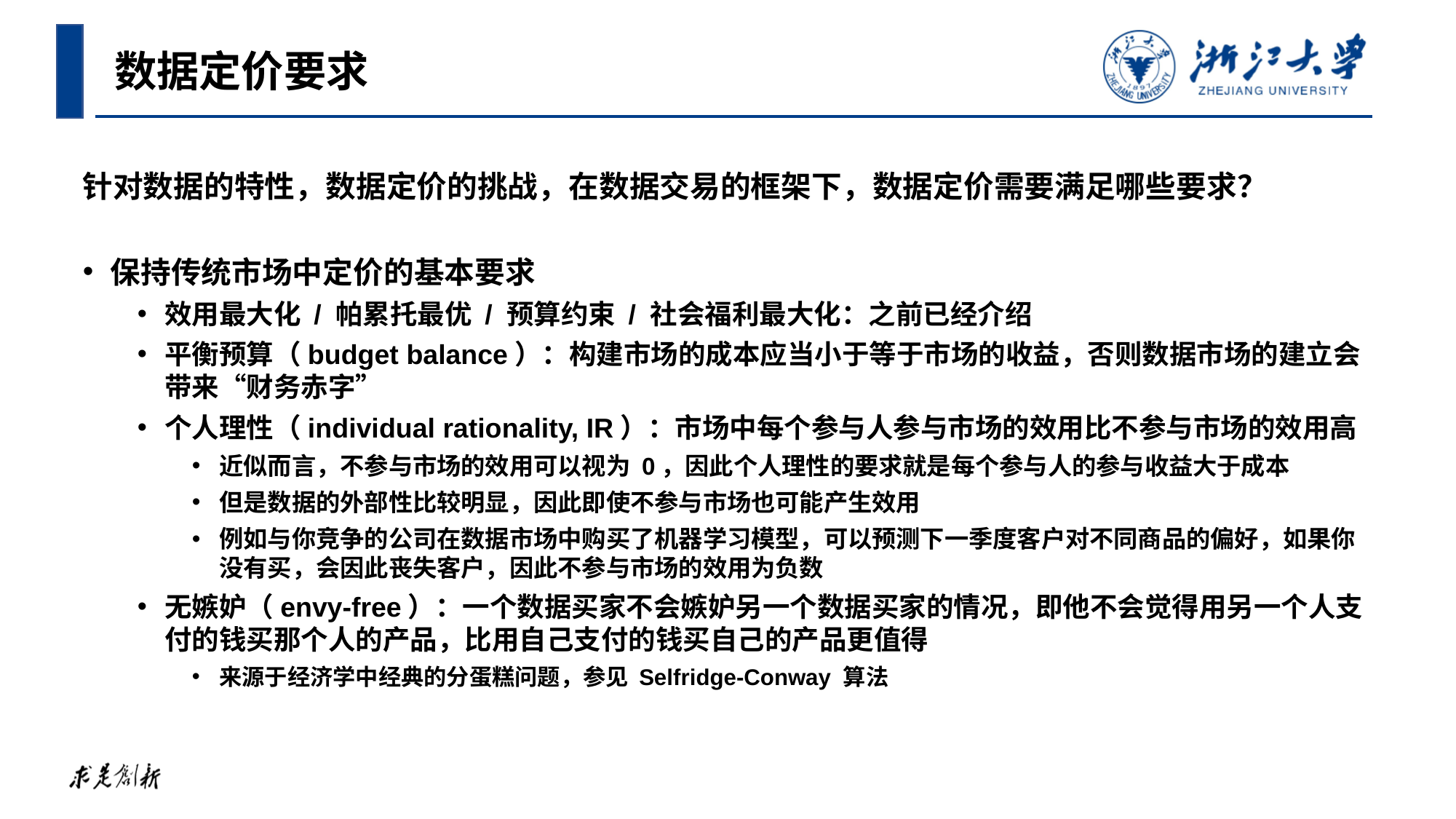

数据定价要求
针对数据的特性，数据定价的挑战，在数据交易的框架下，数据定价需要满足哪些要求？
保持传统市场中定价的基本要求
效用最大化 / 帕累托最优 / 预算约束 / 社会福利最大化：之前已经介绍
平衡预算（budget balance）：构建市场的成本应当小于等于市场的收益，否则数据市场的建立会带来“财务赤字”
个人理性（individual rationality, IR）：市场中每个参与人参与市场的效用比不参与市场的效用高
近似而言，不参与市场的效用可以视为 0，因此个人理性的要求就是每个参与人的参与收益大于成本
但是数据的外部性比较明显，因此即使不参与市场也可能产生效用
例如与你竞争的公司在数据市场中购买了机器学习模型，可以预测下一季度客户对不同商品的偏好，如果你没有买，会因此丧失客户，因此不参与市场的效用为负数
无嫉妒（envy-free）：一个数据买家不会嫉妒另一个数据买家的情况，即他不会觉得用另一个人支付的钱买那个人的产品，比用自己支付的钱买自己的产品更值得
来源于经济学中经典的分蛋糕问题，参见 Selfridge-Conway 算法
7